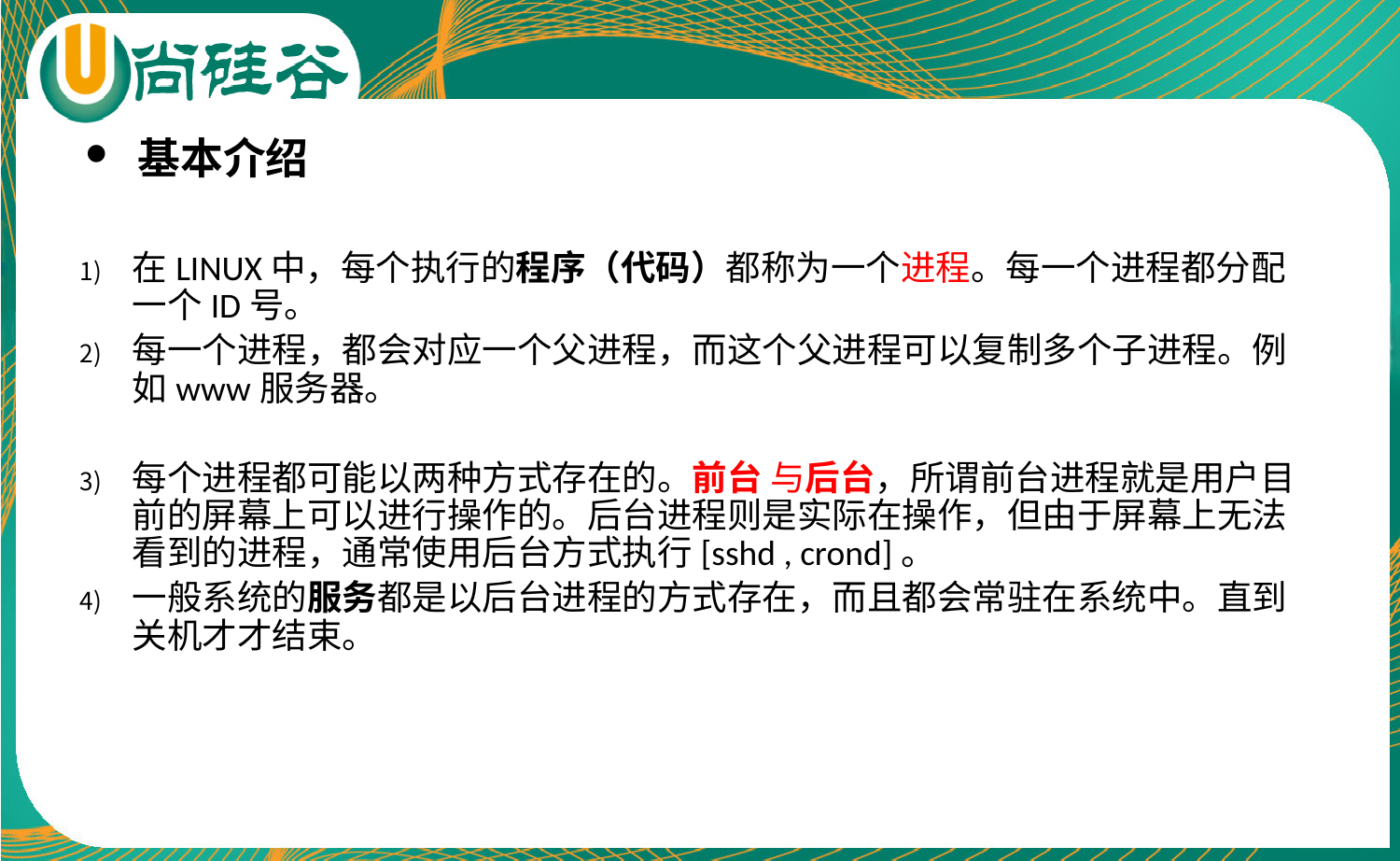

基本介绍

在LINUX中，每个执行的程序（代码）都称为一个进程。每一个进程都分配一个ID号。
每一个进程，都会对应一个父进程，而这个父进程可以复制多个子进程。例如www服务器。

每个进程都可能以两种方式存在的。前台 与后台，所谓前台进程就是用户目前的屏幕上可以进行操作的。后台进程则是实际在操作，但由于屏幕上无法看到的进程，通常使用后台方式执行[sshd , crond]。
一般系统的服务都是以后台进程的方式存在，而且都会常驻在系统中。直到关机才才结束。